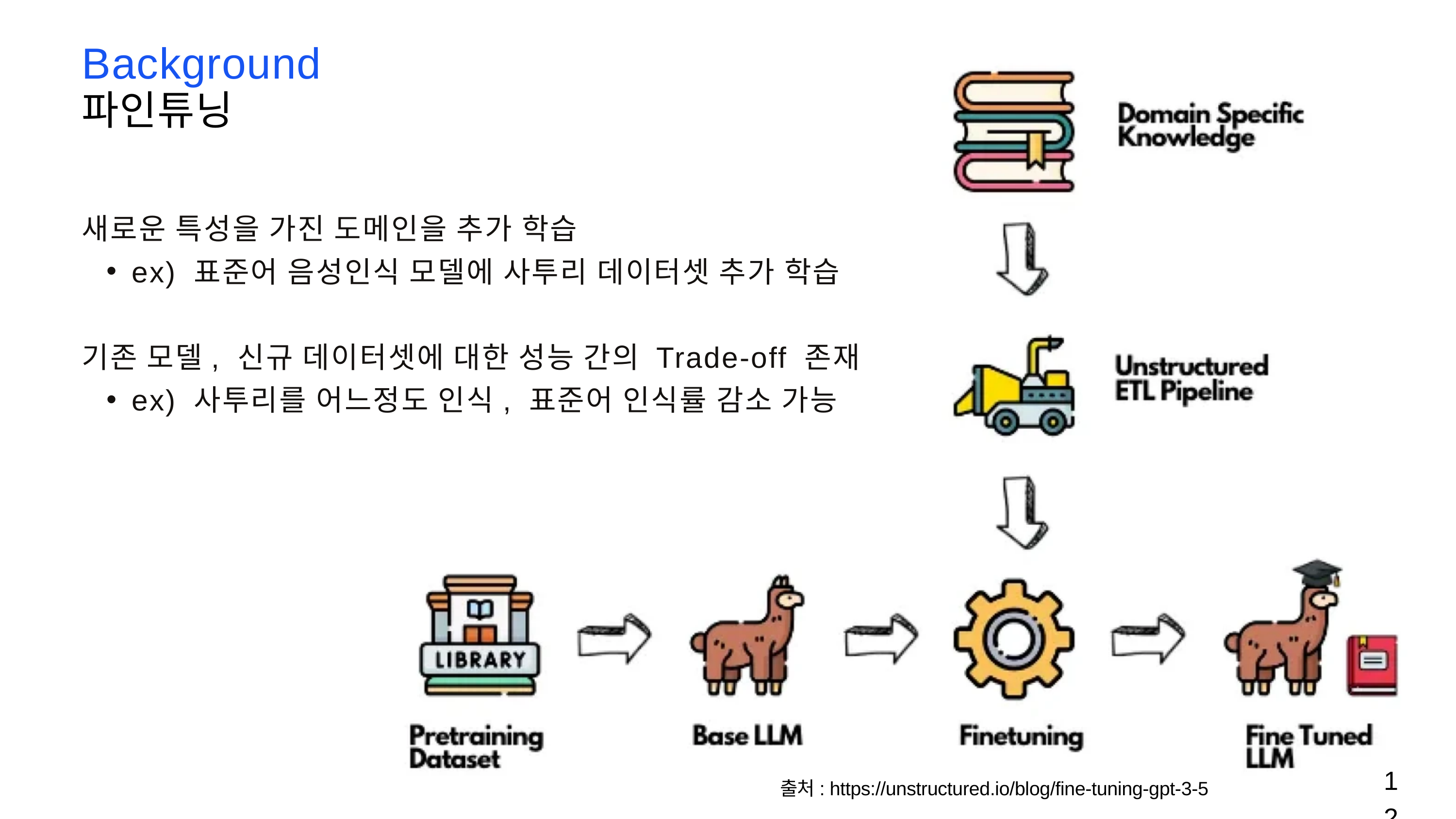

Background

파인튜닝
새로운 특성을 가진 도메인을 추가 학습
ex) 표준어 음성인식 모델에 사투리 데이터셋 추가 학습

기존 모델, 신규 데이터셋에 대한 성능 간의 Trade-off 존재
ex) 사투리를 어느정도 인식, 표준어 인식률 감소 가능

12
출처: https://unstructured.io/blog/fine-tuning-gpt-3-5